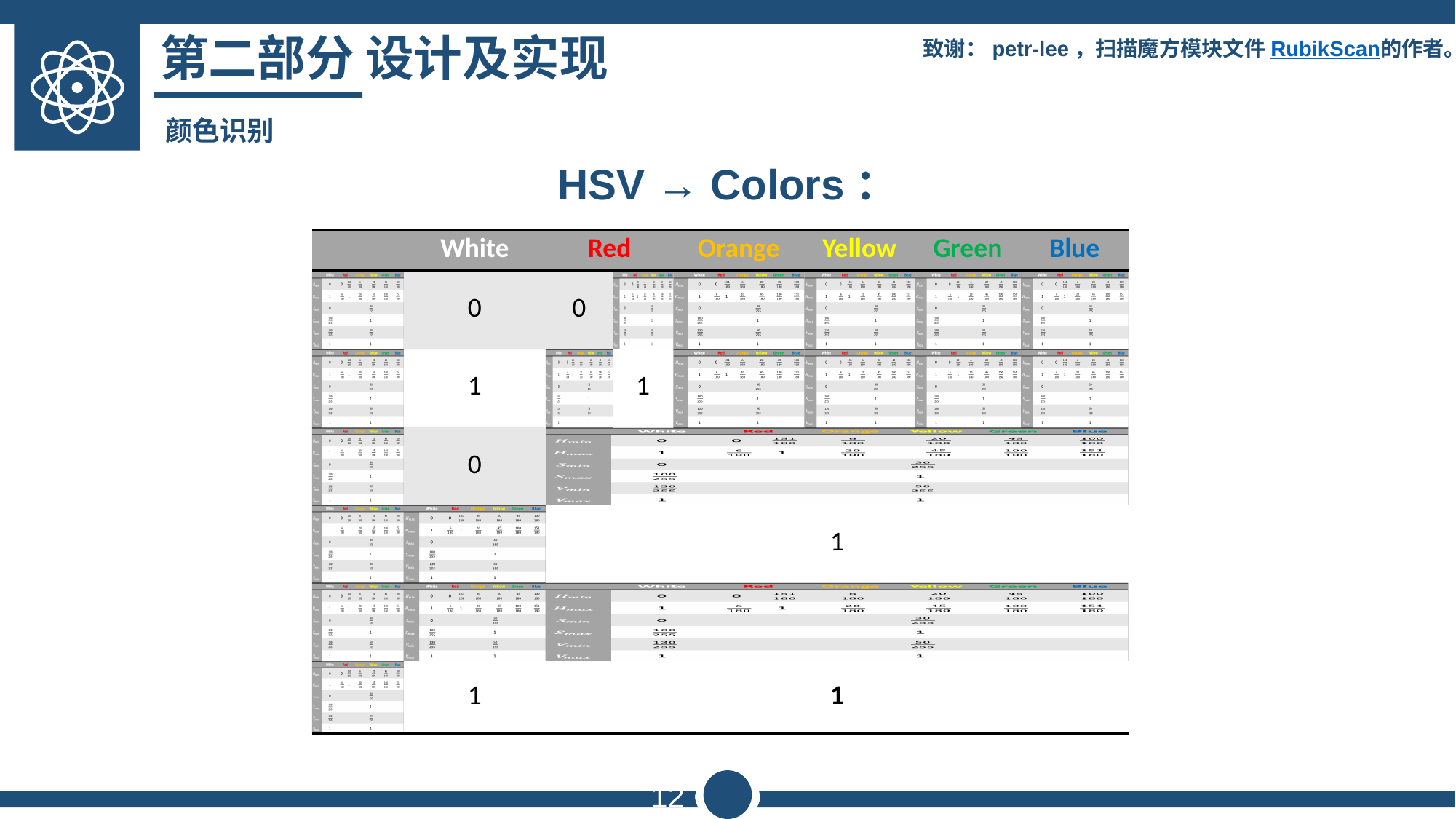

第二部分 设计及实现

致谢：petr-lee，扫描魔方模块文件RubikScan的作者。

颜色识别

HSV → Colors：
|  | White | Red |  | Orange | Yellow | Green | Blue |
| --- | --- | --- | --- | --- | --- | --- | --- |
|  | 0 | 0 |  |  |  |  |  |
|  | 1 |  | 1 |  |  |  |  |
|  | 0 |  |  |  |  |  |  |
|  |  | 1 |  |  |  |  |  |
|  |  |  |  |  |  |  |  |
|  | 1 | 1 |  |  |  |  |  |

12